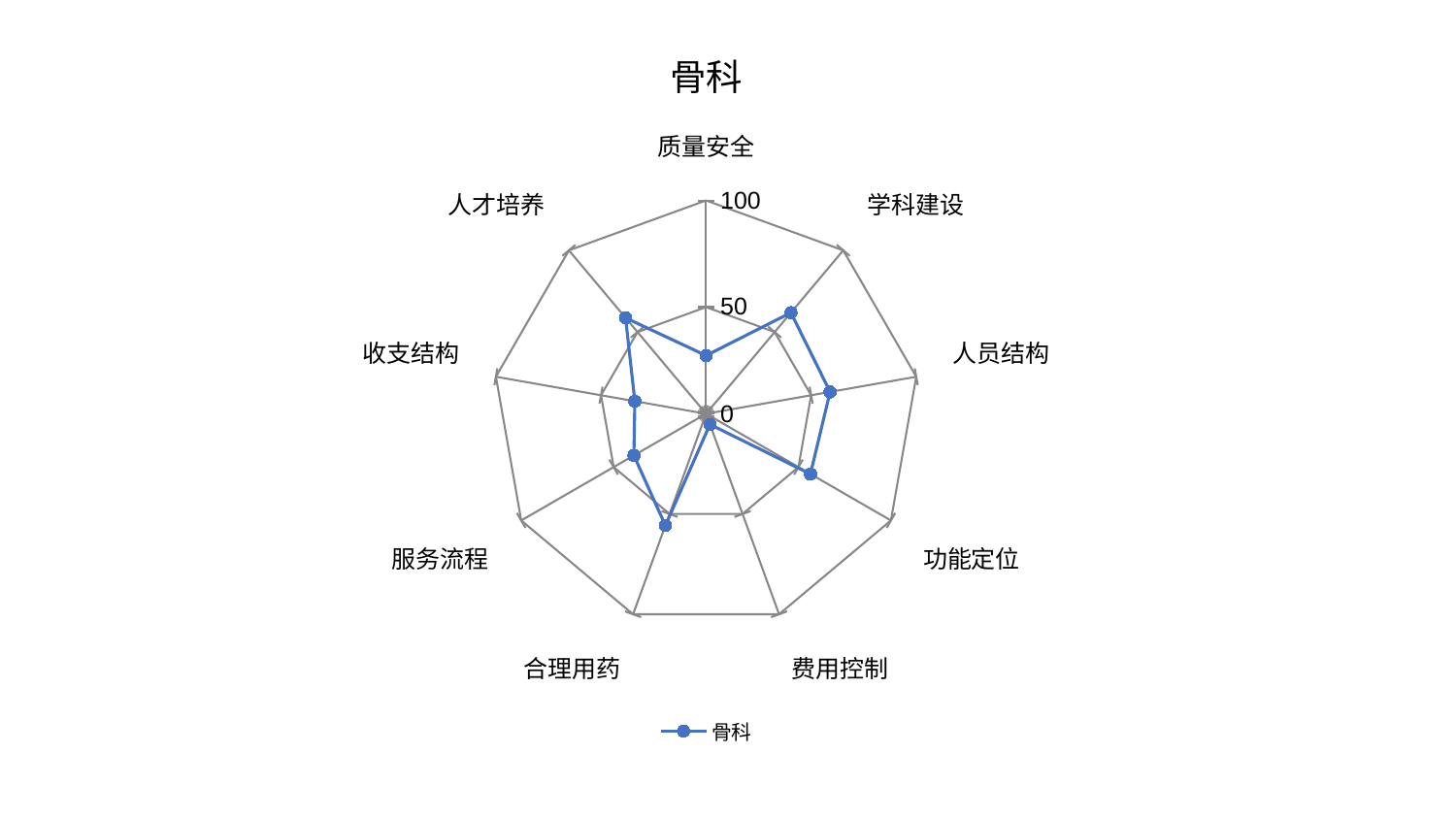

### Chart: 骨科

| Category | 骨科 |
|---|---|
| 质量安全 | 27.302694196758797 |
| 学科建设 | 61.894901075284544 |
| 人员结构 | 59.00328975340321 |
| 功能定位 | 56.482660857378896 |
| 费用控制 | 5.327836908076191 |
| 合理用药 | 55.71709227716002 |
| 服务流程 | 39.075738017251254 |
| 收支结构 | 33.9086971154255 |
| 人才培养 | 58.68247227371134 |
134